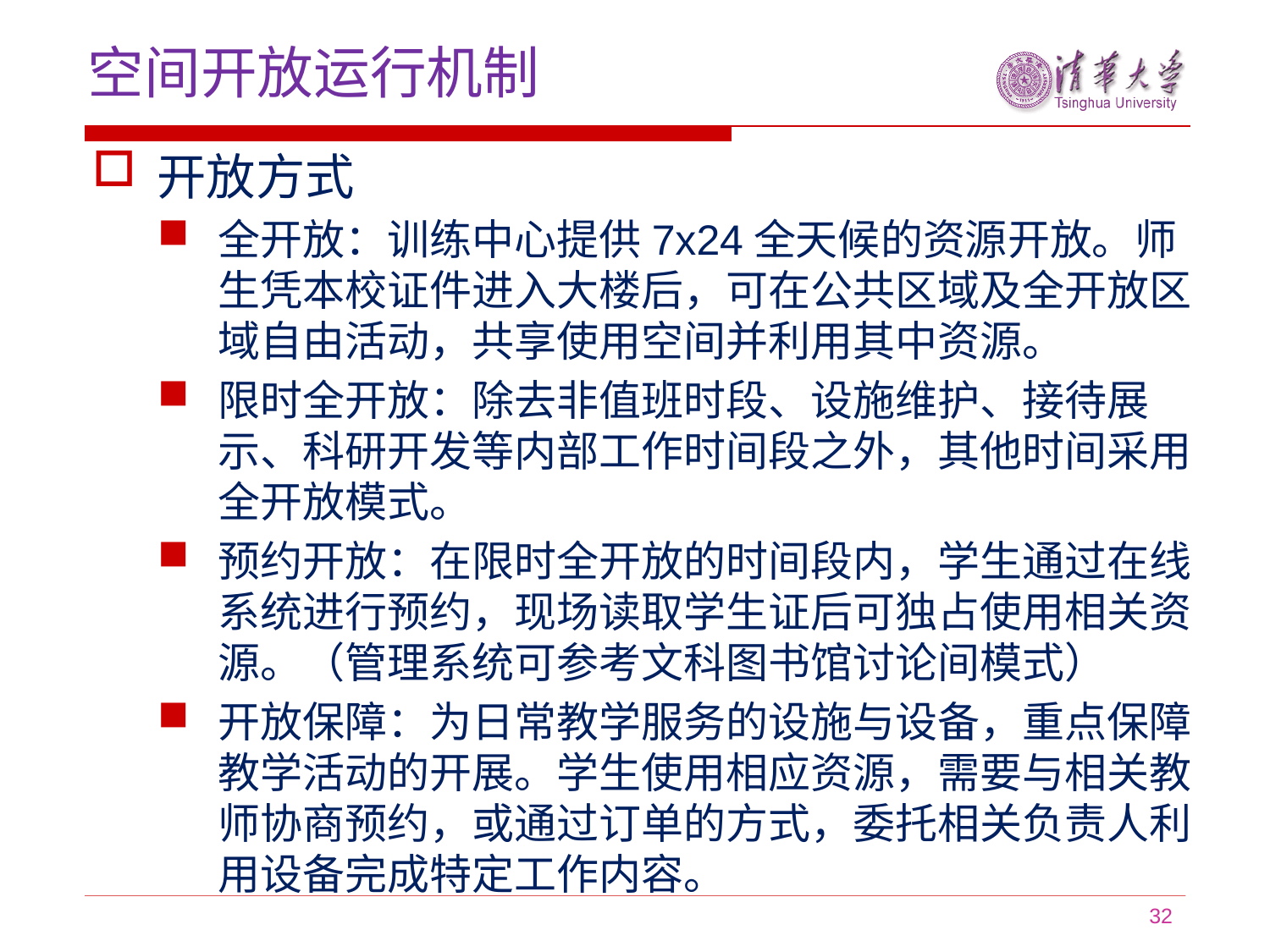

空间开放运行机制
开放方式
全开放：训练中心提供7x24全天候的资源开放。师生凭本校证件进入大楼后，可在公共区域及全开放区域自由活动，共享使用空间并利用其中资源。
限时全开放：除去非值班时段、设施维护、接待展示、科研开发等内部工作时间段之外，其他时间采用全开放模式。
预约开放：在限时全开放的时间段内，学生通过在线系统进行预约，现场读取学生证后可独占使用相关资源。（管理系统可参考文科图书馆讨论间模式）
开放保障：为日常教学服务的设施与设备，重点保障教学活动的开展。学生使用相应资源，需要与相关教师协商预约，或通过订单的方式，委托相关负责人利用设备完成特定工作内容。

32